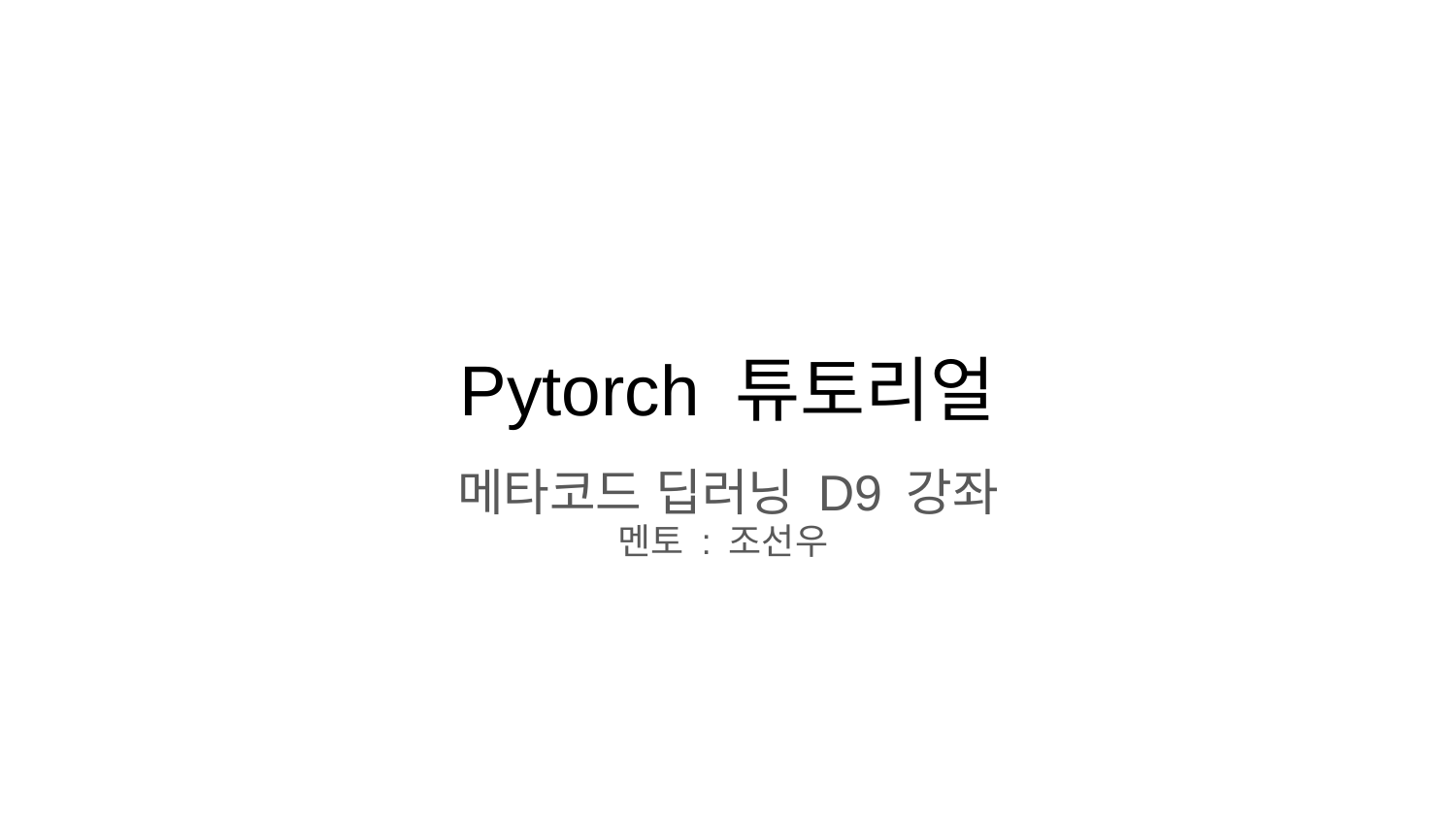

# Pytorch 튜토리얼
메타코드 딥러닝 D9 강좌
멘토 : 조선우